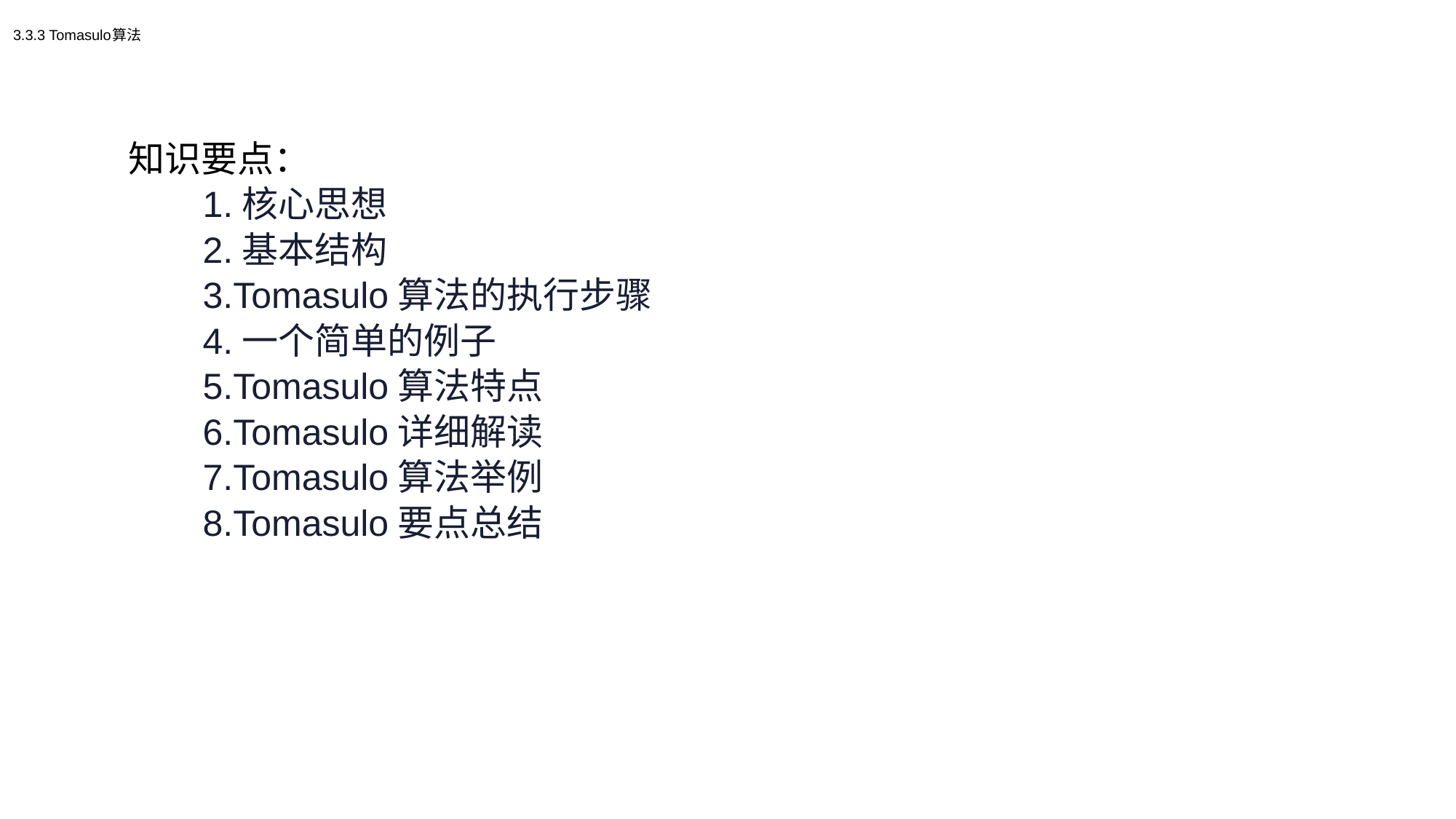

# 3.3.3 Tomasulo算法
知识要点：
1.核心思想
2.基本结构
3.Tomasulo算法的执行步骤
4.一个简单的例子
5.Tomasulo算法特点
6.Tomasulo详细解读
7.Tomasulo算法举例
8.Tomasulo要点总结